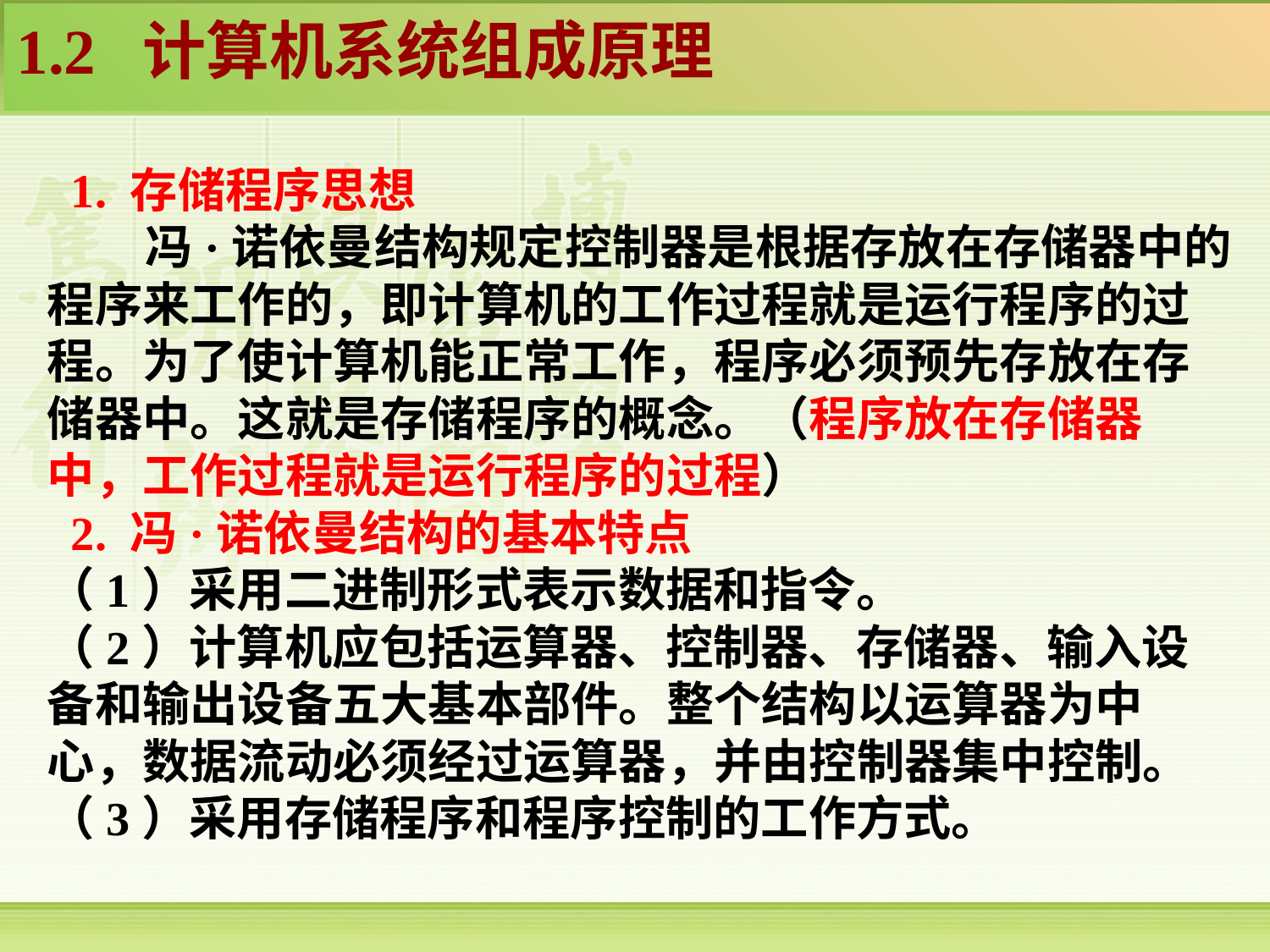

1.2  计算机系统组成原理
  1. 存储程序思想
        冯·诺依曼结构规定控制器是根据存放在存储器中的程序来工作的，即计算机的工作过程就是运行程序的过程。为了使计算机能正常工作，程序必须预先存放在存储器中。这就是存储程序的概念。（程序放在存储器中，工作过程就是运行程序的过程）
  2. 冯·诺依曼结构的基本特点
（1）采用二进制形式表示数据和指令。
（2）计算机应包括运算器、控制器、存储器、输入设备和输出设备五大基本部件。整个结构以运算器为中心，数据流动必须经过运算器，并由控制器集中控制。
（3）采用存储程序和程序控制的工作方式。

17